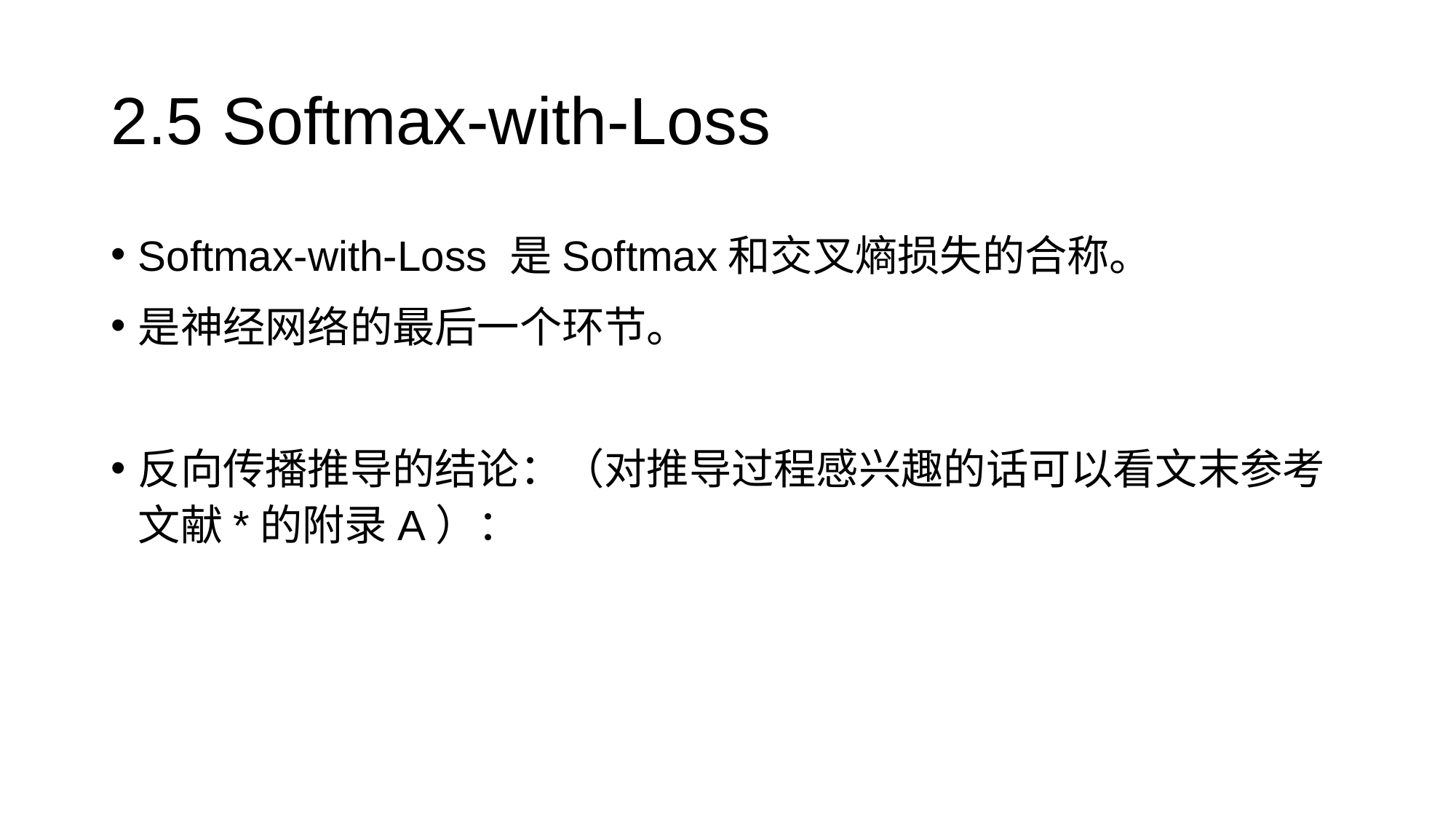

# 2.5 Softmax-with-Loss
Softmax-with-Loss 是Softmax和交叉熵损失的合称。
是神经网络的最后一个环节。

反向传播推导的结论：（对推导过程感兴趣的话可以看文末参考文献*的附录A）：